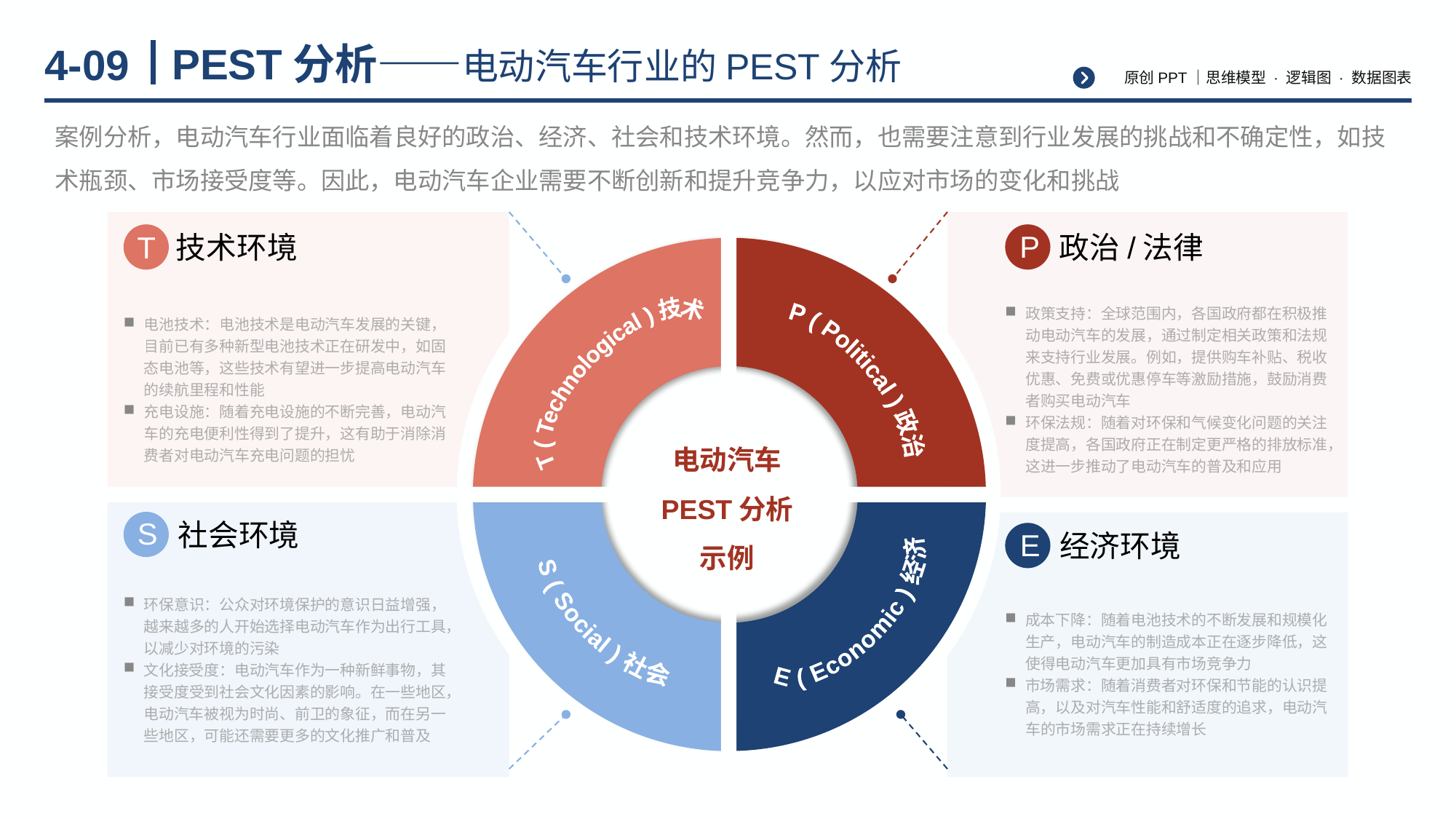

# PEST分析——电动汽车行业的PEST分析
4-09
案例分析，电动汽车行业面临着良好的政治、经济、社会和技术环境。然而，也需要注意到行业发展的挑战和不确定性，如技术瓶颈、市场接受度等。因此，电动汽车企业需要不断创新和提升竞争力，以应对市场的变化和挑战

T
技术环境

P
政治/法律

T ( Technological ) 技术
P ( Political ) 政治
电动汽车
PEST分析
示例

S ( Social ) 社会
E ( Economic ) 经济
电池技术：电池技术是电动汽车发展的关键，目前已有多种新型电池技术正在研发中，如固态电池等，这些技术有望进一步提高电动汽车的续航里程和性能
充电设施：随着充电设施的不断完善，电动汽车的充电便利性得到了提升，这有助于消除消费者对电动汽车充电问题的担忧
政策支持：全球范围内，各国政府都在积极推动电动汽车的发展，通过制定相关政策和法规来支持行业发展。例如，提供购车补贴、税收优惠、免费或优惠停车等激励措施，鼓励消费者购买电动汽车
环保法规：随着对环保和气候变化问题的关注度提高，各国政府正在制定更严格的排放标准，这进一步推动了电动汽车的普及和应用

S
社会环境

E
经济环境
环保意识：公众对环境保护的意识日益增强，越来越多的人开始选择电动汽车作为出行工具，以减少对环境的污染
文化接受度：电动汽车作为一种新鲜事物，其接受度受到社会文化因素的影响。在一些地区，电动汽车被视为时尚、前卫的象征，而在另一些地区，可能还需要更多的文化推广和普及
成本下降：随着电池技术的不断发展和规模化生产，电动汽车的制造成本正在逐步降低，这使得电动汽车更加具有市场竞争力
市场需求：随着消费者对环保和节能的认识提高，以及对汽车性能和舒适度的追求，电动汽车的市场需求正在持续增长